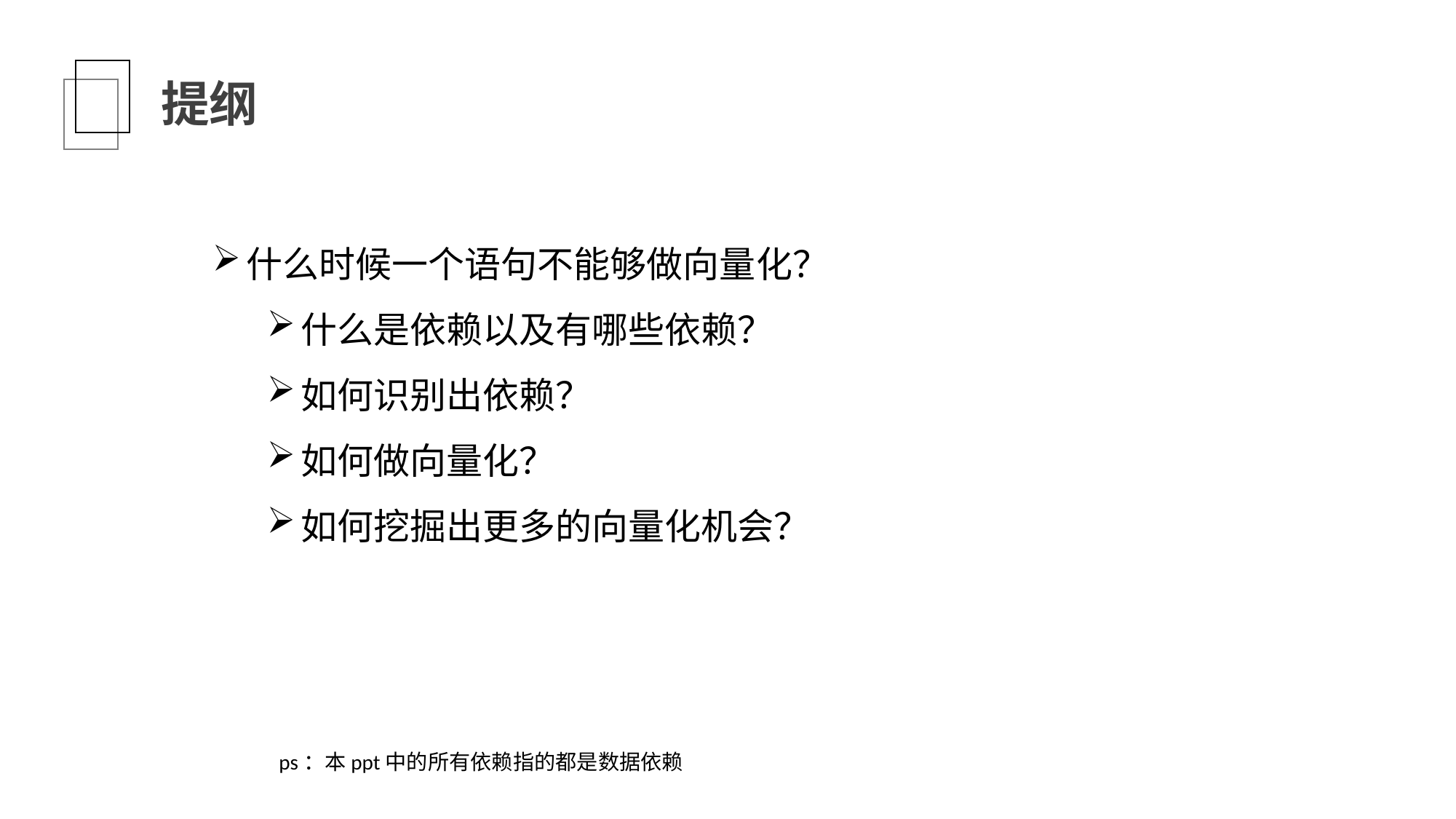

提纲

什么时候一个语句不能够做向量化？
什么是依赖以及有哪些依赖？
如何识别出依赖？
如何做向量化？
如何挖掘出更多的向量化机会？
ps：本ppt中的所有依赖指的都是数据依赖